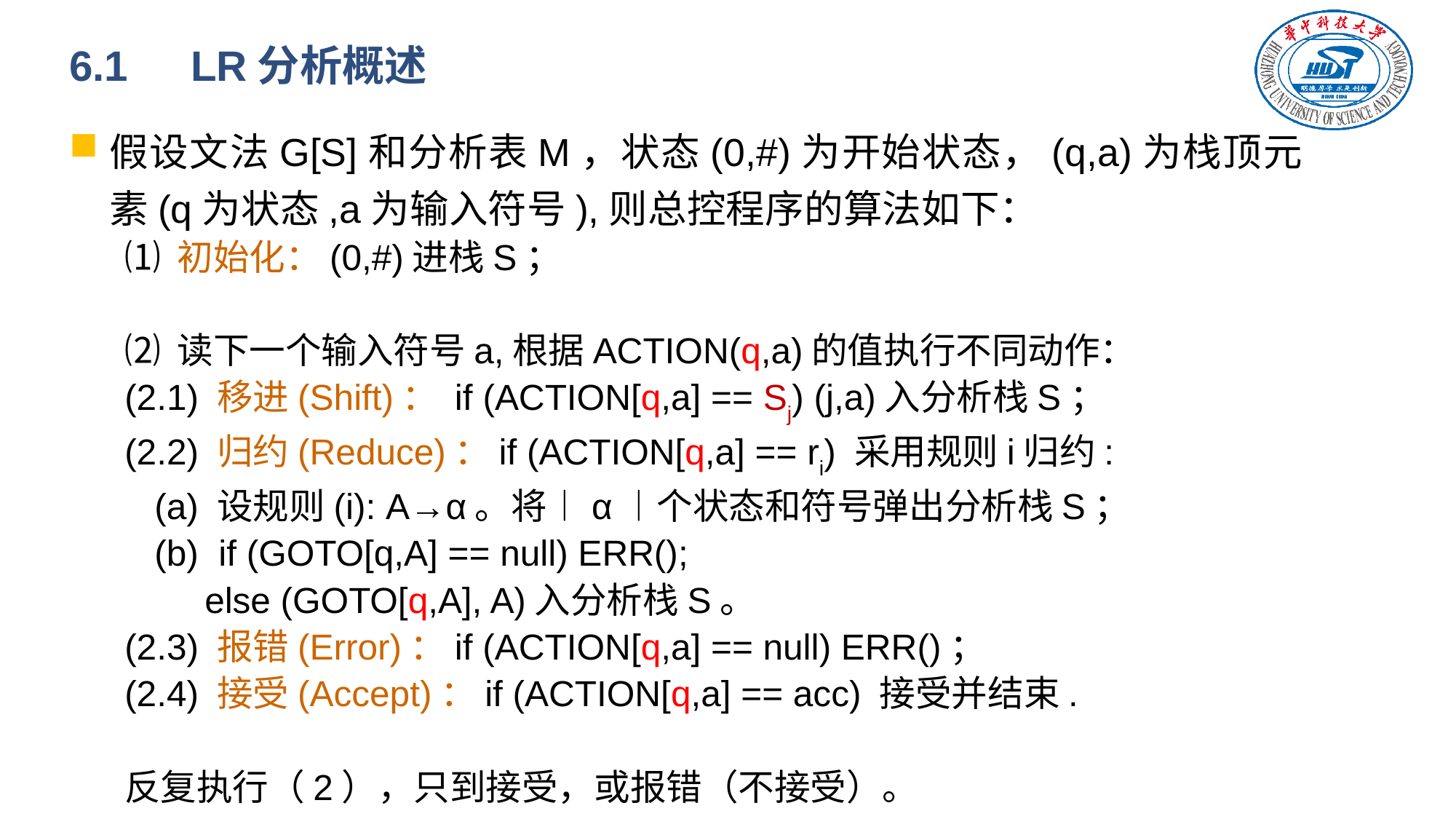

# 6.1　LR分析概述
假设文法G[S]和分析表M，状态(0,#)为开始状态，(q,a)为栈顶元素(q为状态,a为输入符号),则总控程序的算法如下：
⑴ 初始化：(0,#)进栈S；

⑵ 读下一个输入符号a,根据ACTION(q,a)的值执行不同动作：
(2.1) 移进(Shift)： if (ACTION[q,a] == Sj) (j,a)入分析栈S；
(2.2) 归约(Reduce)：if (ACTION[q,a] == ri) 采用规则i归约:
   (a) 设规则(i): A→α。将︱α︱个状态和符号弹出分析栈S；
   (b)  if (GOTO[q,A] == null) ERR();
        else (GOTO[q,A], A)入分析栈S。
(2.3) 报错(Error)：if (ACTION[q,a] == null) ERR()；
(2.4) 接受(Accept)：if (ACTION[q,a] == acc) 接受并结束.

反复执行（2），只到接受，或报错（不接受）。

7